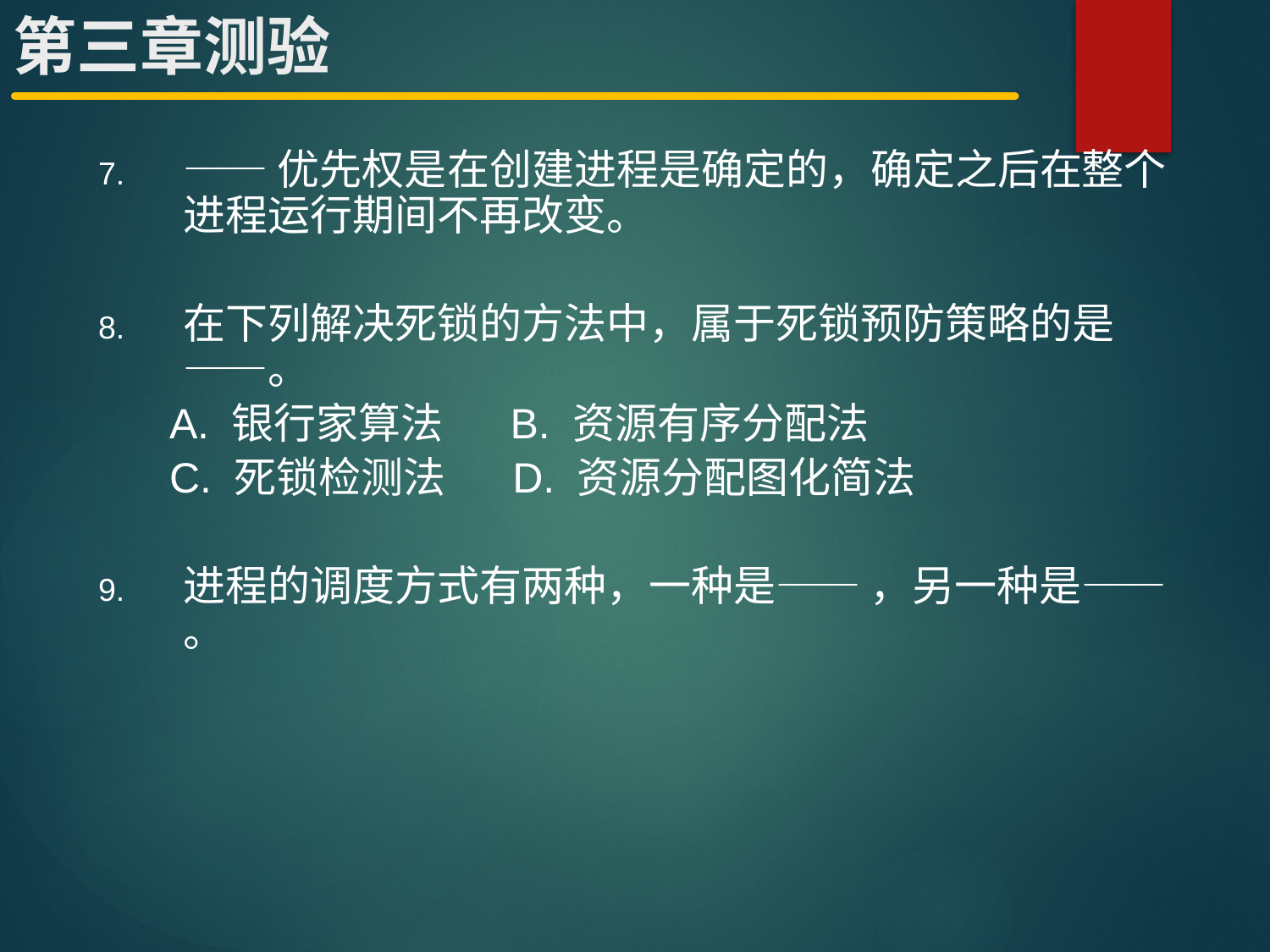

# 第三章测验
——优先权是在创建进程是确定的，确定之后在整个进程运行期间不再改变。

在下列解决死锁的方法中，属于死锁预防策略的是——。
      A. 银行家算法      B. 资源有序分配法
      C. 死锁检测法      D. 资源分配图化简法

进程的调度方式有两种，一种是—— ，另一种是—— 。